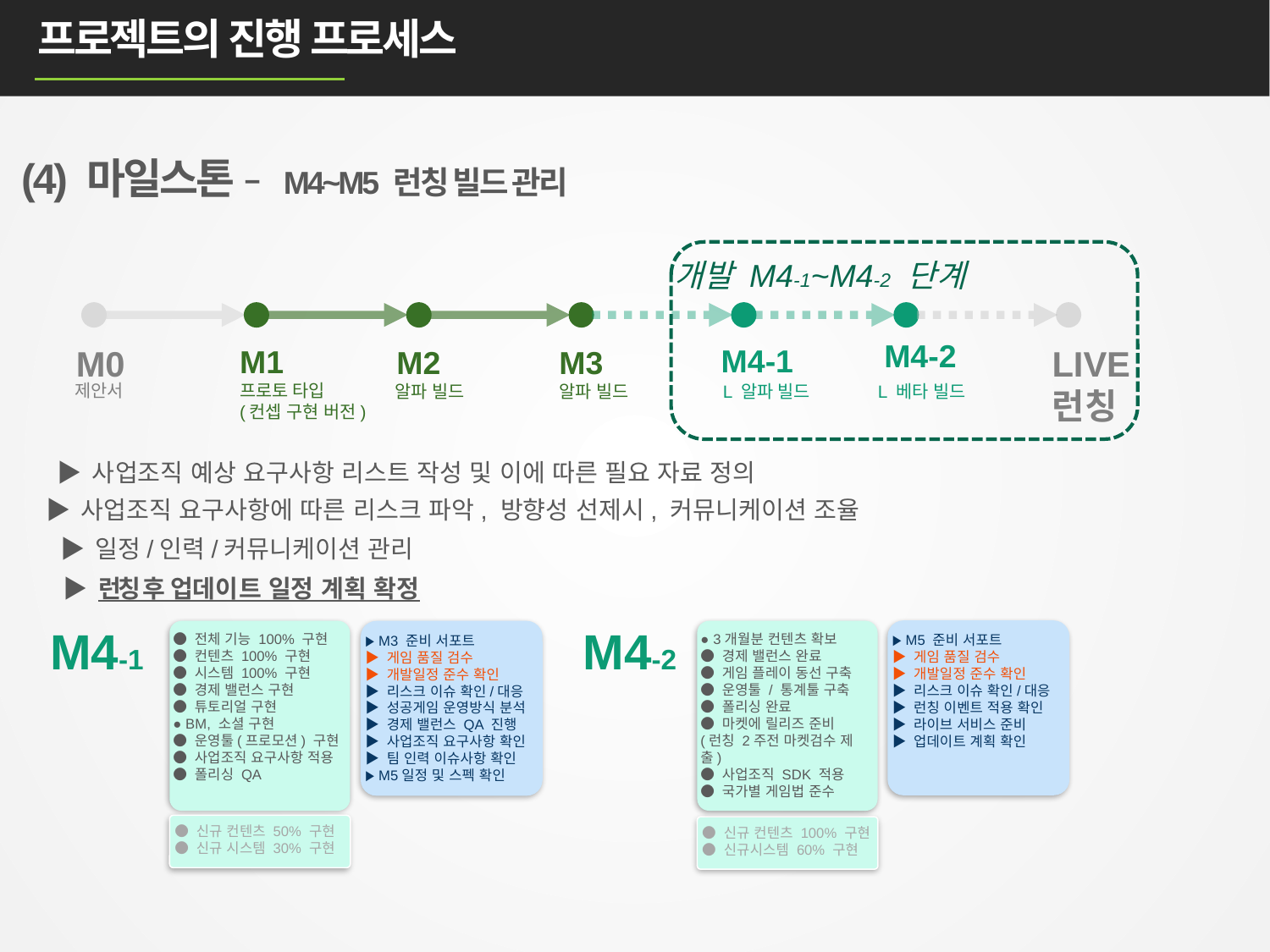

프로젝트의 진행 프로세스
(4) 마일스톤 – M4~M5 런칭 빌드 관리

개발 M4-1~M4-2 단계

M4-2
M4-1
M0
M1
LIVE
런칭
M2
M3
제안서
프로토 타입
(컨셉 구현 버전)
알파 빌드
알파 빌드

L 알파 빌드
L 베타 빌드
▶ 사업조직 예상 요구사항 리스트 작성 및 이에 따른 필요 자료 정의
▶ 사업조직 요구사항에 따른 리스크 파악, 방향성 선제시, 커뮤니케이션 조율
▶ 일정/인력/커뮤니케이션 관리
▶ 런칭 후 업데이트 일정 계획 확정
M4-1
M4-2
▶ M5 준비 서포트
▶ 게임 품질 검수
▶ 개발일정 준수 확인
▶ 리스크 이슈 확인/대응
▶ 런칭 이벤트 적용 확인
▶ 라이브 서비스 준비
▶ 업데이트 계획 확인
● 전체 기능 100% 구현
● 컨텐츠 100% 구현
● 시스템 100% 구현
● 경제 밸런스 구현
● 튜토리얼 구현
● BM, 소셜 구현
● 운영툴(프로모션) 구현
● 사업조직 요구사항 적용
● 폴리싱 QA

▶ M3 준비 서포트
▶ 게임 품질 검수
▶ 개발일정 준수 확인
▶ 리스크 이슈 확인/대응
▶ 성공게임 운영방식 분석
▶ 경제 밸런스 QA 진행
▶ 사업조직 요구사항 확인
▶ 팀 인력 이슈사항 확인
▶ M5일정 및 스펙 확인
● 3개월분 컨텐츠 확보
● 경제 밸런스 완료
● 게임 플레이 동선 구축
● 운영툴 / 통계툴 구축
● 폴리싱 완료
● 마켓에 릴리즈 준비
(런칭 2주전 마켓검수 제출)
● 사업조직 SDK 적용
● 국가별 게임법 준수

 ● 신규 컨텐츠 50% 구현
 ● 신규 시스템 30% 구현
 ● 신규 컨텐츠 100% 구현
 ● 신규시스템 60% 구현